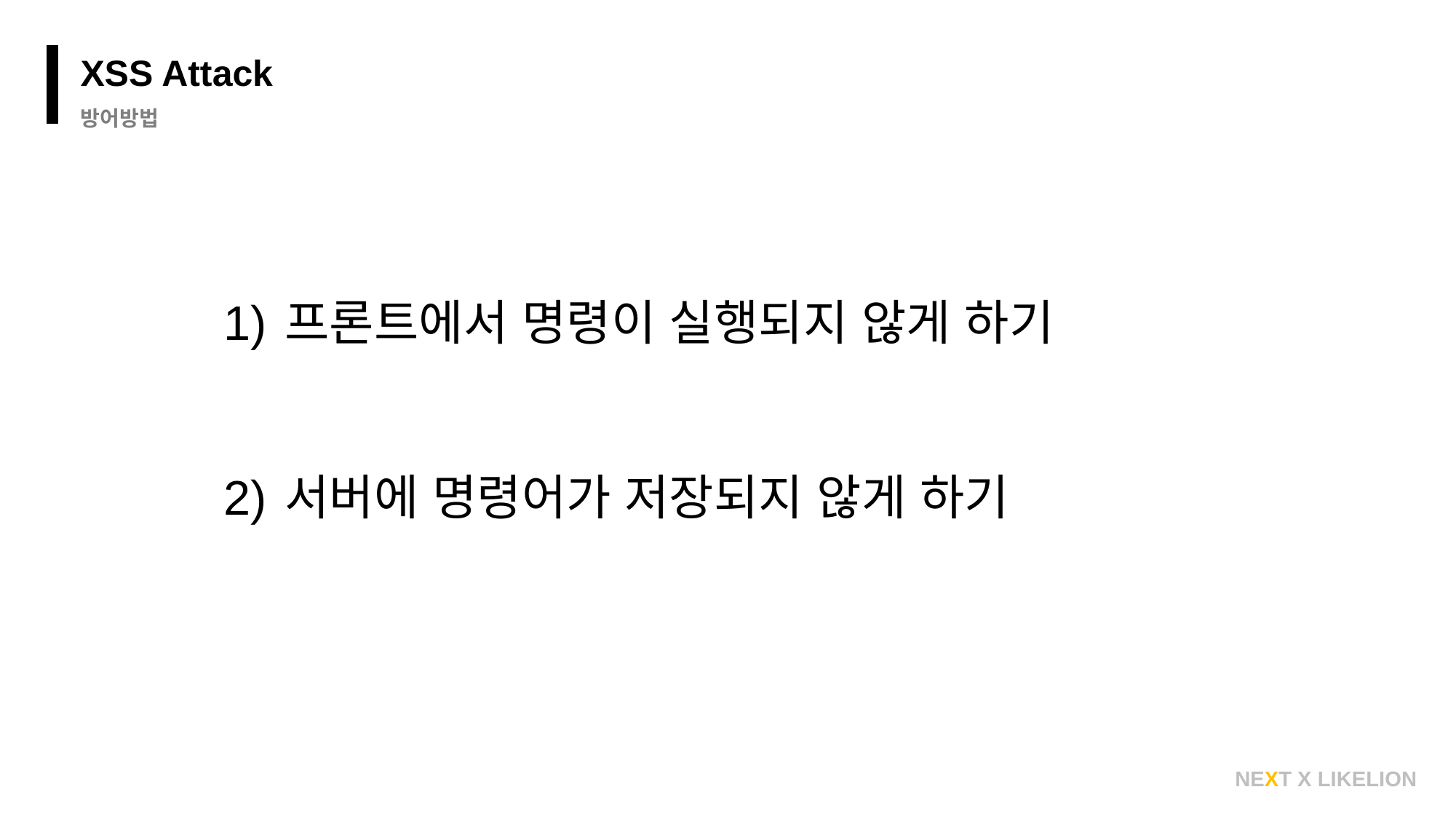

XSS Attack

방어방법
프론트에서 명령이 실행되지 않게 하기

서버에 명령어가 저장되지 않게 하기
NEXT X LIKELION